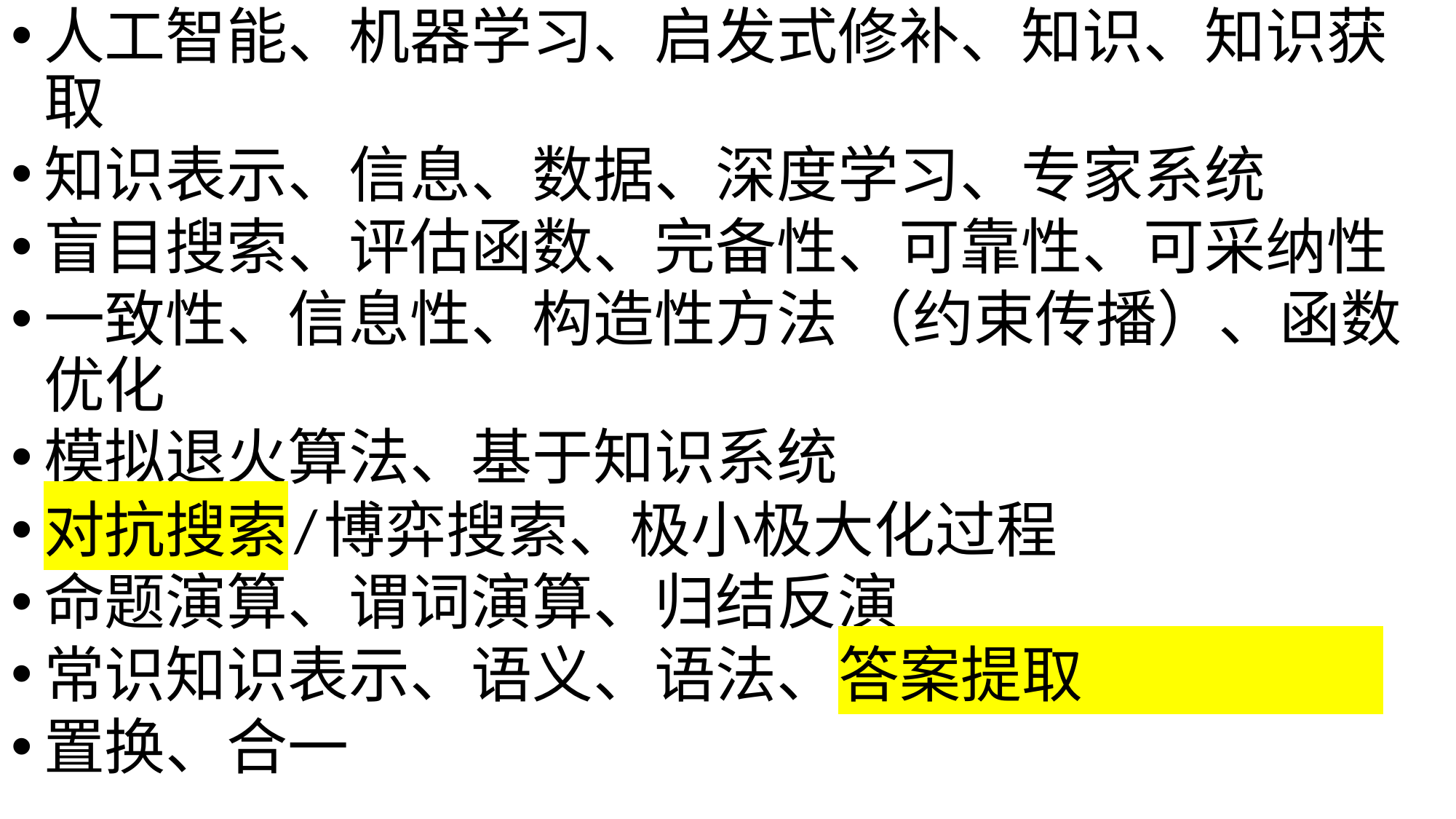

人工智能、机器学习、启发式修补、知识、知识获取
知识表示、信息、数据、深度学习、专家系统
盲目搜索、评估函数、完备性、可靠性、可采纳性
一致性、信息性、构造性方法 （约束传播）、函数优化
模拟退火算法、基于知识系统
对抗搜索/博弈搜索、极小极大化过程
命题演算、谓词演算、归结反演
常识知识表示、语义、语法、答案提取
置换、合一